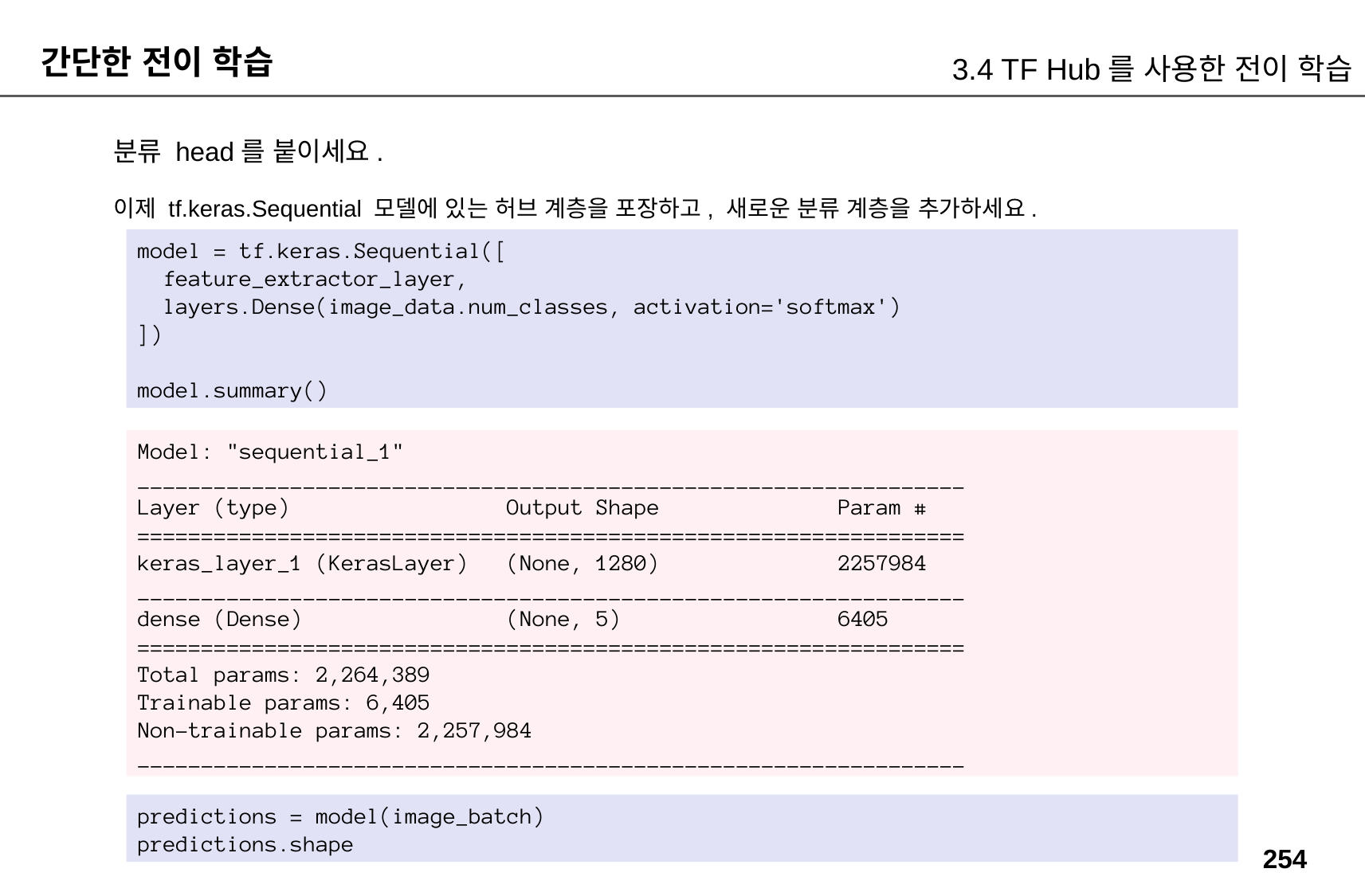

간단한 전이 학습
3.4 TF Hub를 사용한 전이 학습
분류 head를 붙이세요.

이제 tf.keras.Sequential 모델에 있는 허브 계층을 포장하고, 새로운 분류 계층을 추가하세요.
model = tf.keras.Sequential([
  feature_extractor_layer,
  layers.Dense(image_data.num_classes, activation='softmax')
])

model.summary()
Model: "sequential_1"
_________________________________________________________________
Layer (type)                 Output Shape              Param #
=================================================================
keras_layer_1 (KerasLayer)   (None, 1280)              2257984
_________________________________________________________________
dense (Dense)                (None, 5)                 6405
=================================================================
Total params: 2,264,389
Trainable params: 6,405
Non-trainable params: 2,257,984
_________________________________________________________________
predictions = model(image_batch)
predictions.shape